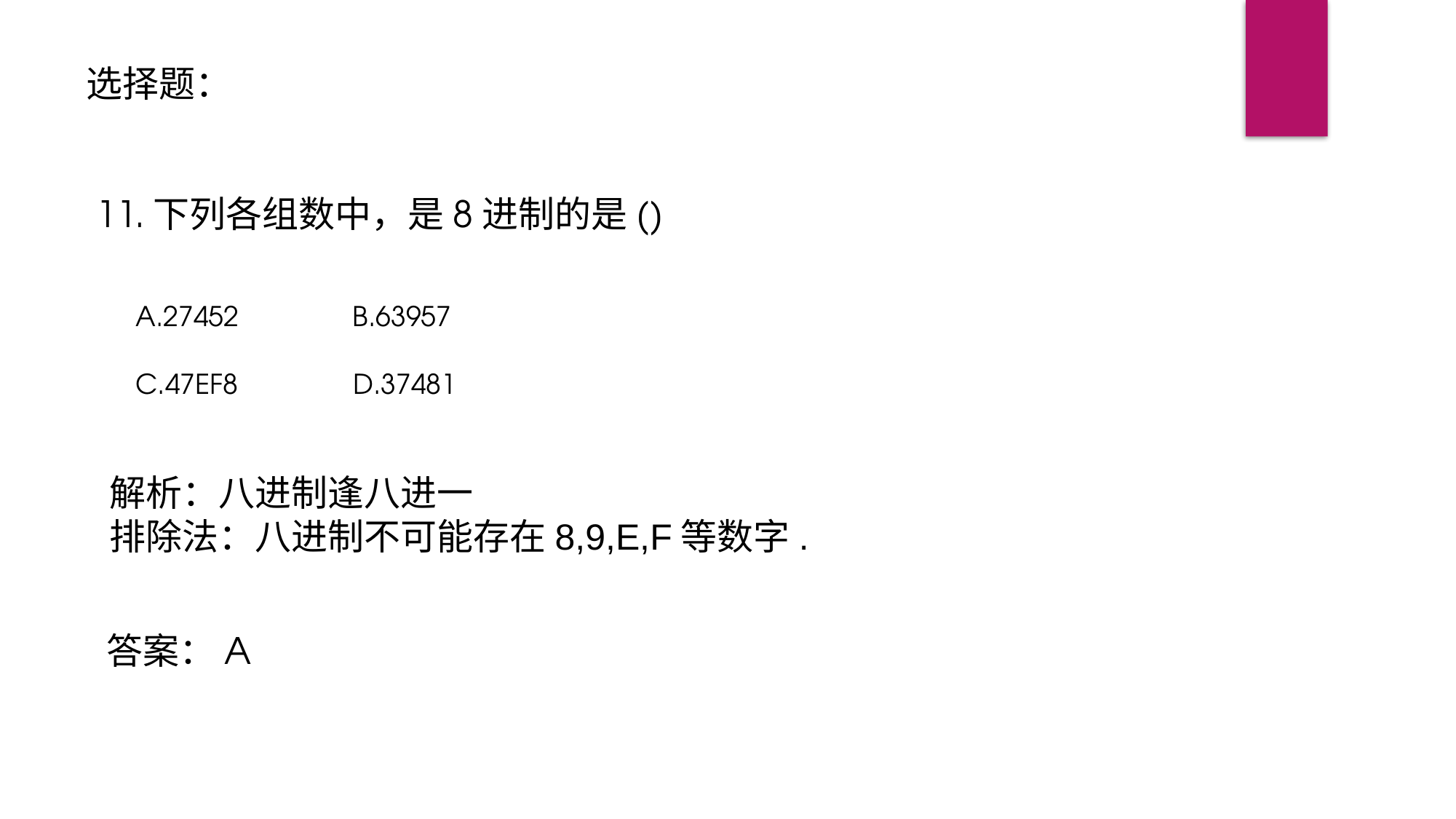

选择题：
11.下列各组数中，是8进制的是()
A.27452
B.63957
C.47EF8
D.37481
解析：八进制逢八进一
排除法：八进制不可能存在8,9,E,F等数字.
答案：A